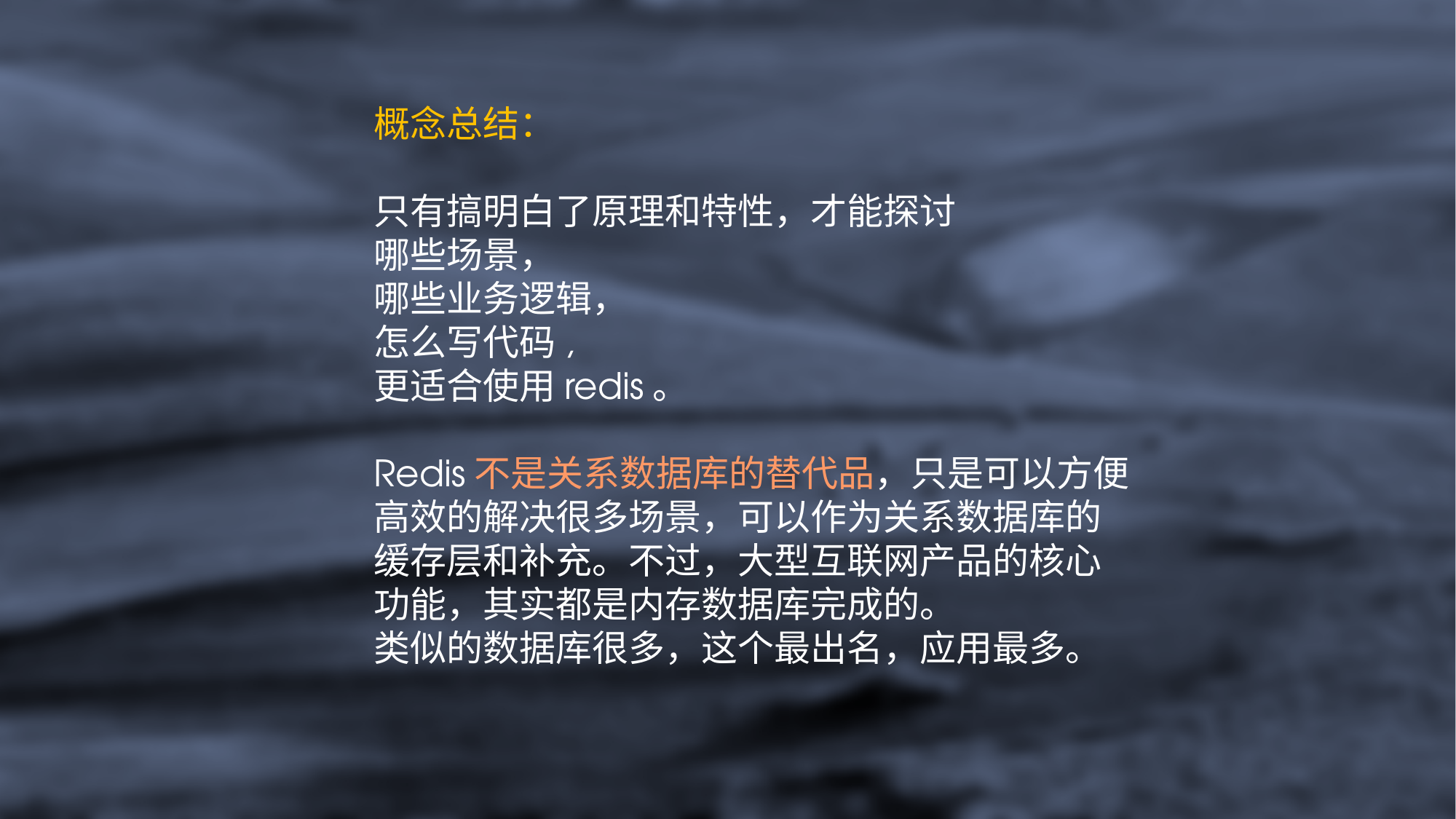

概念总结：

只有搞明白了原理和特性，才能探讨
哪些场景，
哪些业务逻辑，
怎么写代码,
更适合使用redis。

Redis不是关系数据库的替代品，只是可以方便高效的解决很多场景，可以作为关系数据库的缓存层和补充。不过，大型互联网产品的核心功能，其实都是内存数据库完成的。
类似的数据库很多，这个最出名，应用最多。